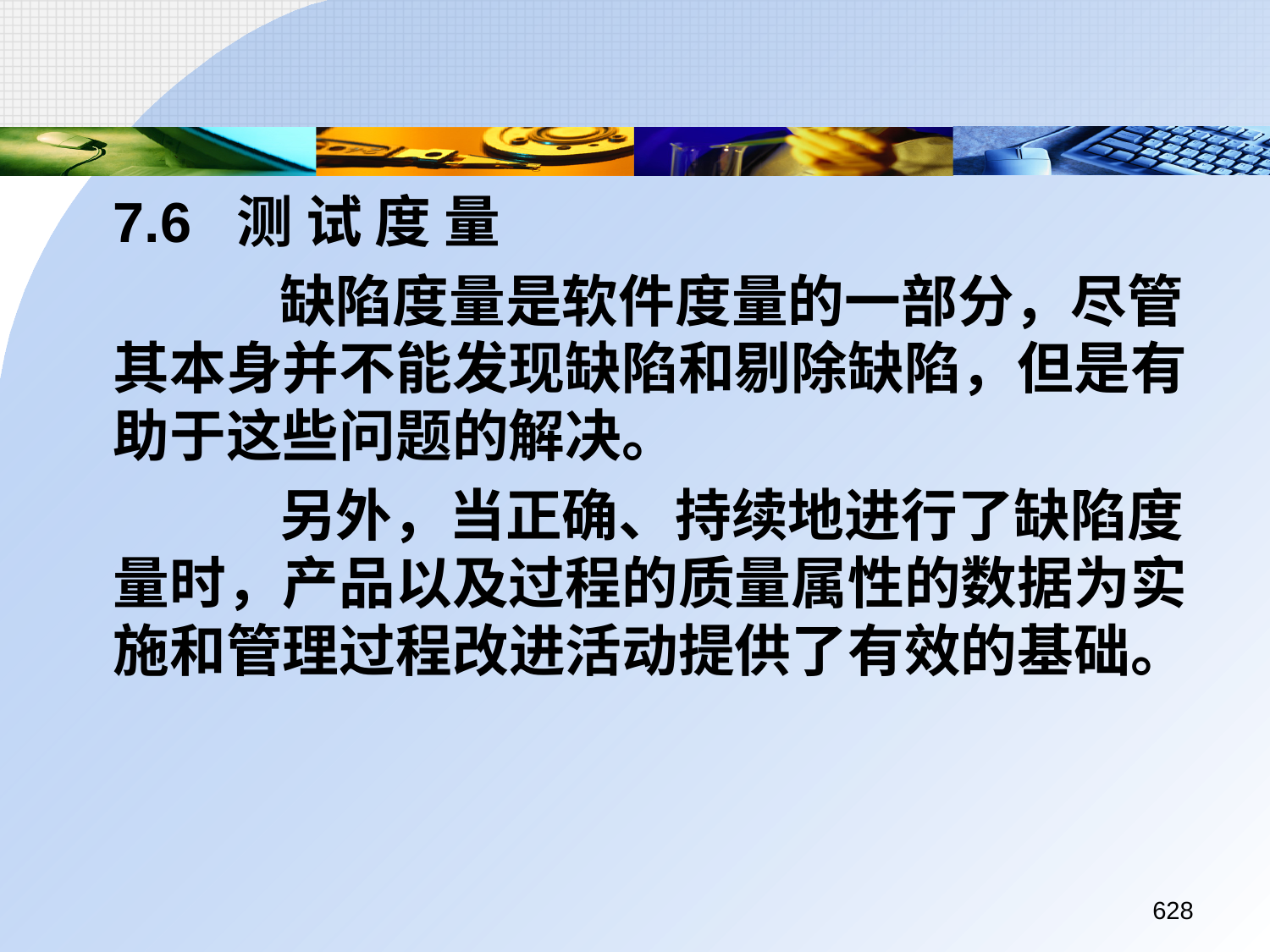

7.6  测 试 度 量
		  缺陷度量是软件度量的一部分，尽管其本身并不能发现缺陷和剔除缺陷，但是有助于这些问题的解决。
		  另外，当正确、持续地进行了缺陷度量时，产品以及过程的质量属性的数据为实施和管理过程改进活动提供了有效的基础。
628